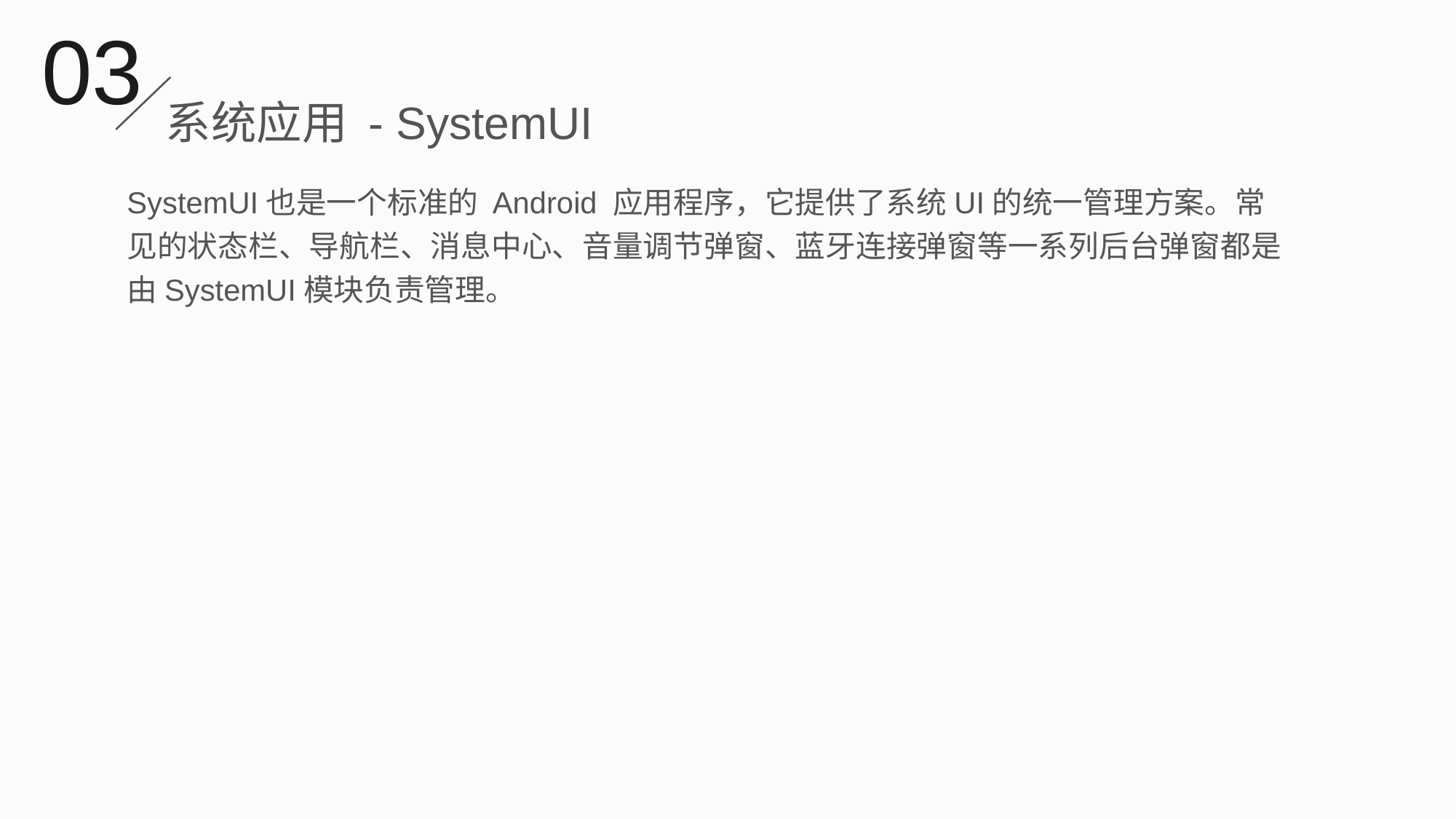

03
系统应用 - SystemUI
SystemUI也是一个标准的 Android 应用程序，它提供了系统UI的统一管理方案。常见的状态栏、导航栏、消息中心、音量调节弹窗、蓝牙连接弹窗等一系列后台弹窗都是由SystemUI模块负责管理。